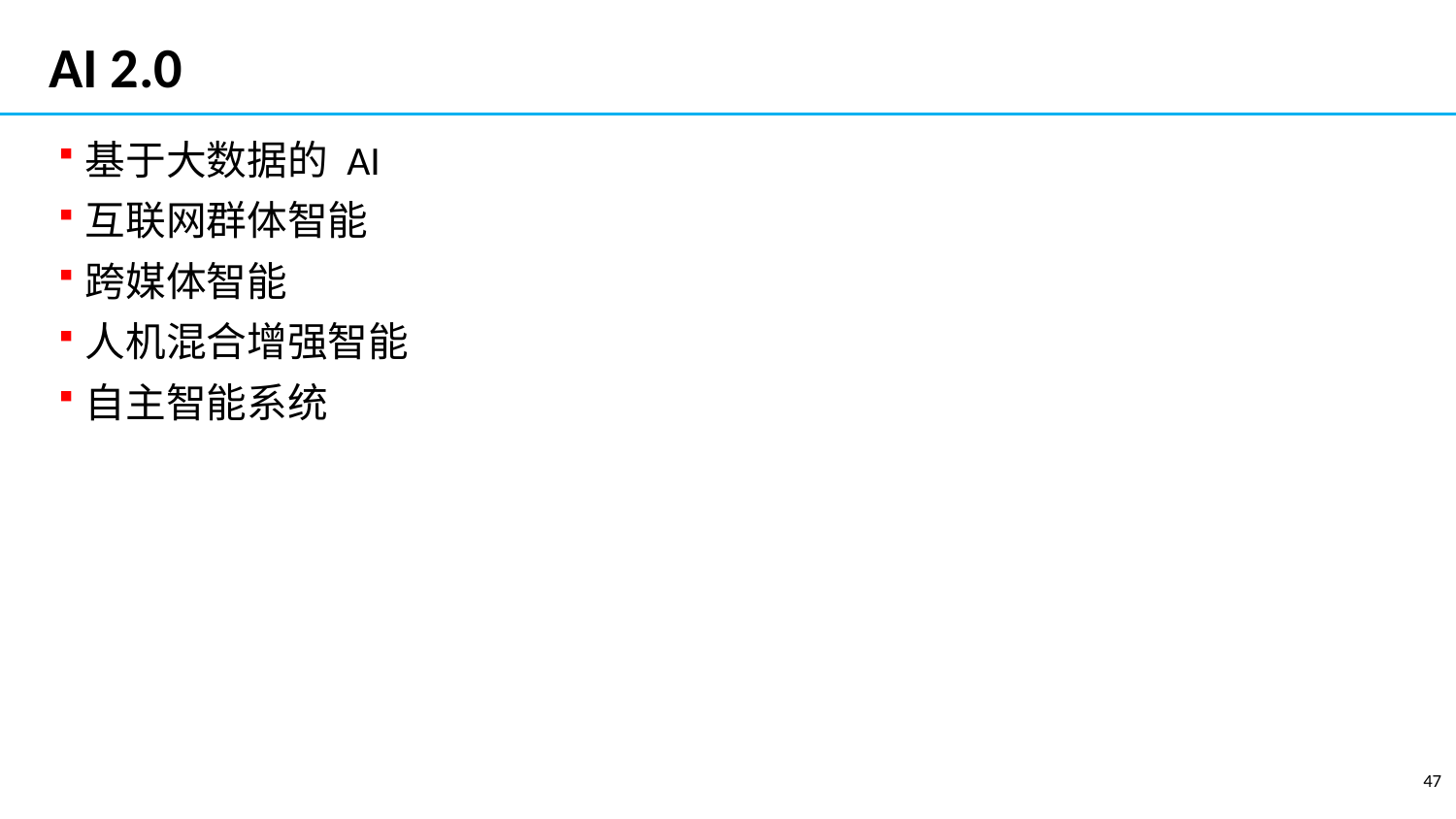

# AI 2.0

基于大数据的 AI
互联网群体智能
跨媒体智能
人机混合增强智能
自主智能系统

47